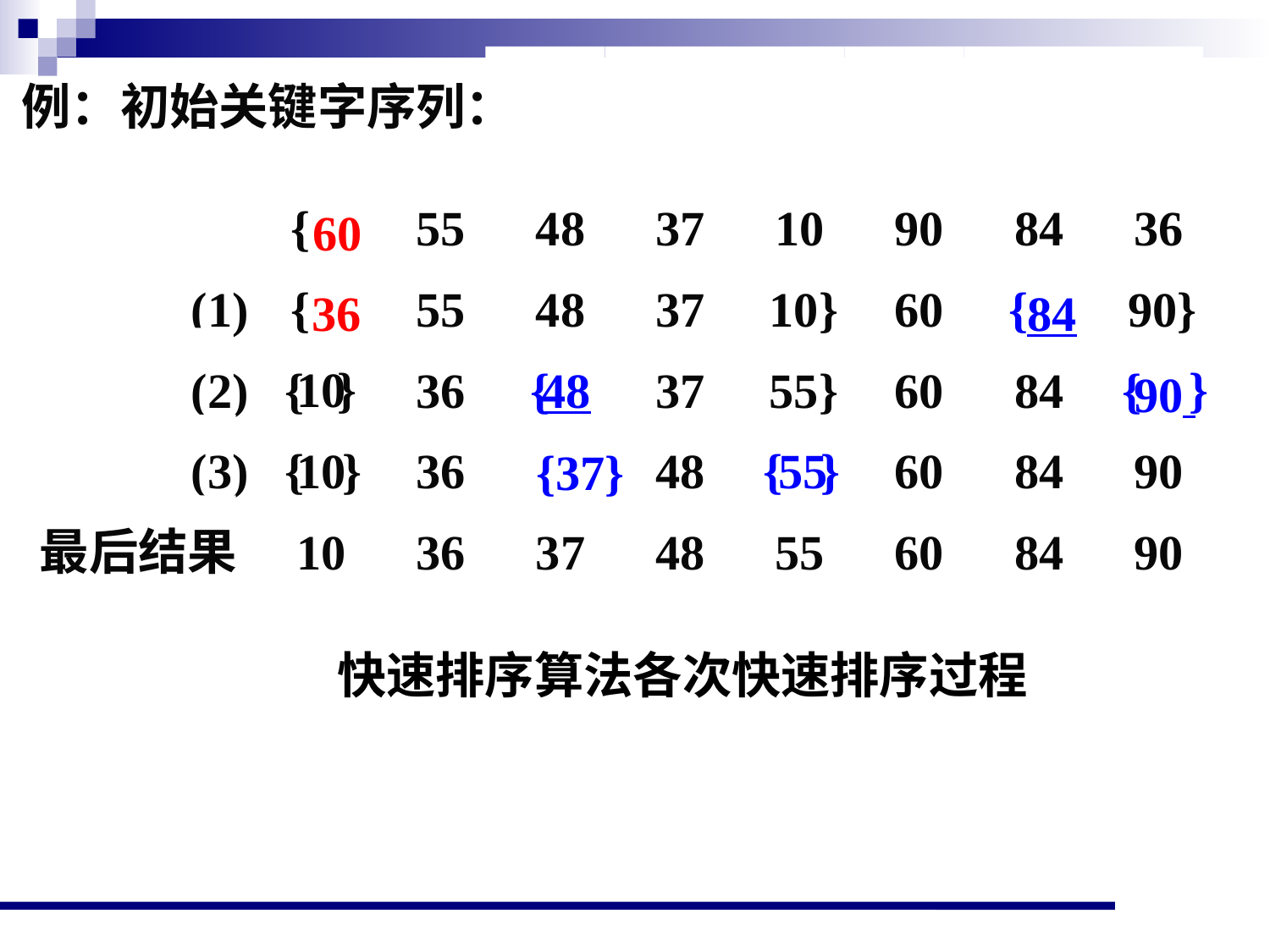

例：初始关键字序列：
{
55
48
37
10
90
84
36
60

(1)
{
55
48
37
10}
60
{
90}
36
84

10
}
}
(2)
{
36
{
48
37
55}
60
84
{
90

(3)
{
10
}
36
{
}
48
{
55
}
60
84
90
{37}

10
36
37
48
55
60
84
90
最后结果
快速排序算法各次快速排序过程